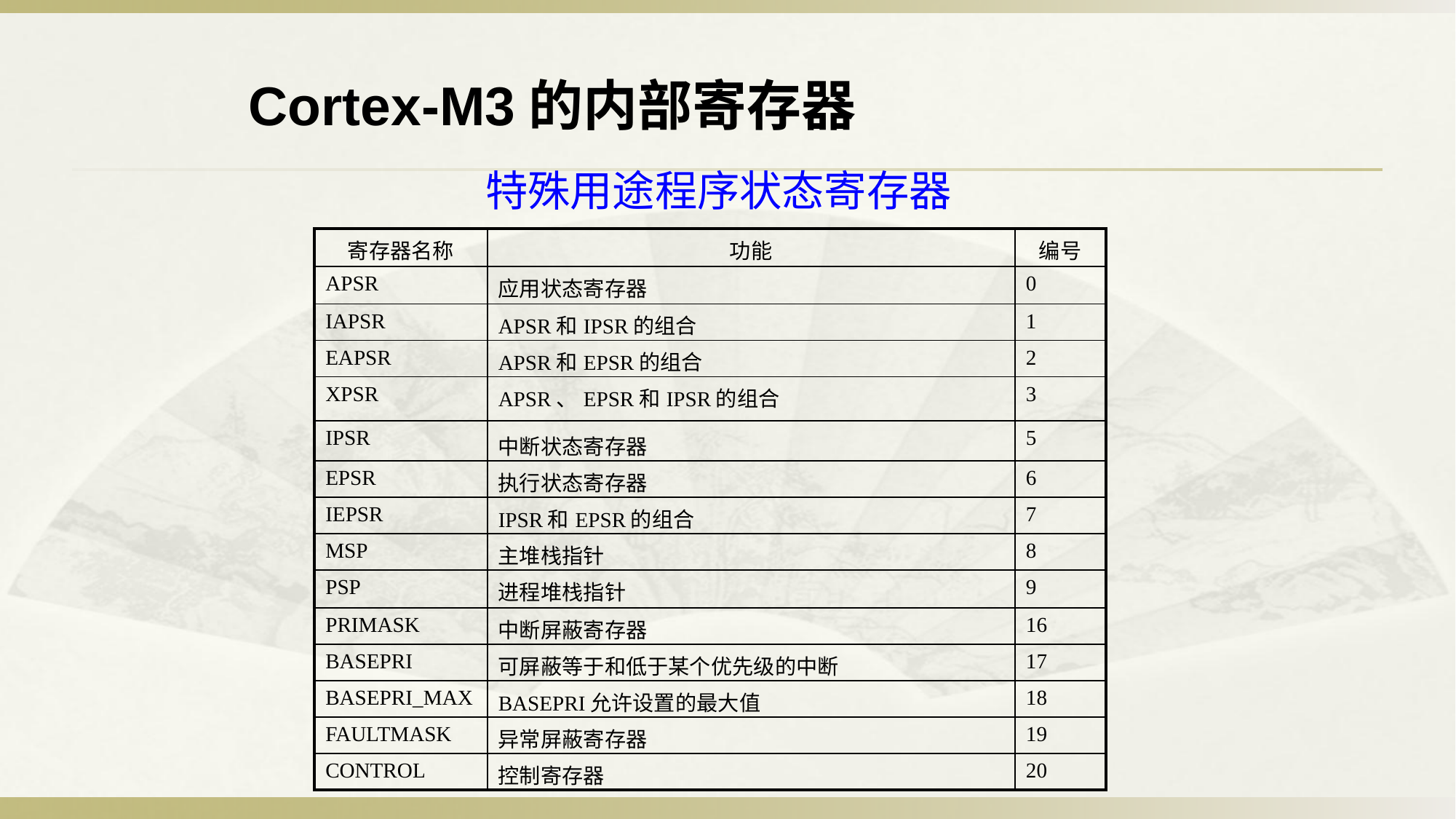

Cortex-M3的内部寄存器
特殊用途程序状态寄存器
| 寄存器名称 | 功能 | 编号 |
| --- | --- | --- |
| APSR | 应用状态寄存器 | 0 |
| IAPSR | APSR和IPSR的组合 | 1 |
| EAPSR | APSR和EPSR的组合 | 2 |
| XPSR | APSR、EPSR和IPSR的组合 | 3 |
| IPSR | 中断状态寄存器 | 5 |
| EPSR | 执行状态寄存器 | 6 |
| IEPSR | IPSR和EPSR的组合 | 7 |
| MSP | 主堆栈指针 | 8 |
| PSP | 进程堆栈指针 | 9 |
| PRIMASK | 中断屏蔽寄存器 | 16 |
| BASEPRI | 可屏蔽等于和低于某个优先级的中断 | 17 |
| BASEPRI\_MAX | BASEPRI允许设置的最大值 | 18 |
| FAULTMASK | 异常屏蔽寄存器 | 19 |
| CONTROL | 控制寄存器 | 20 |